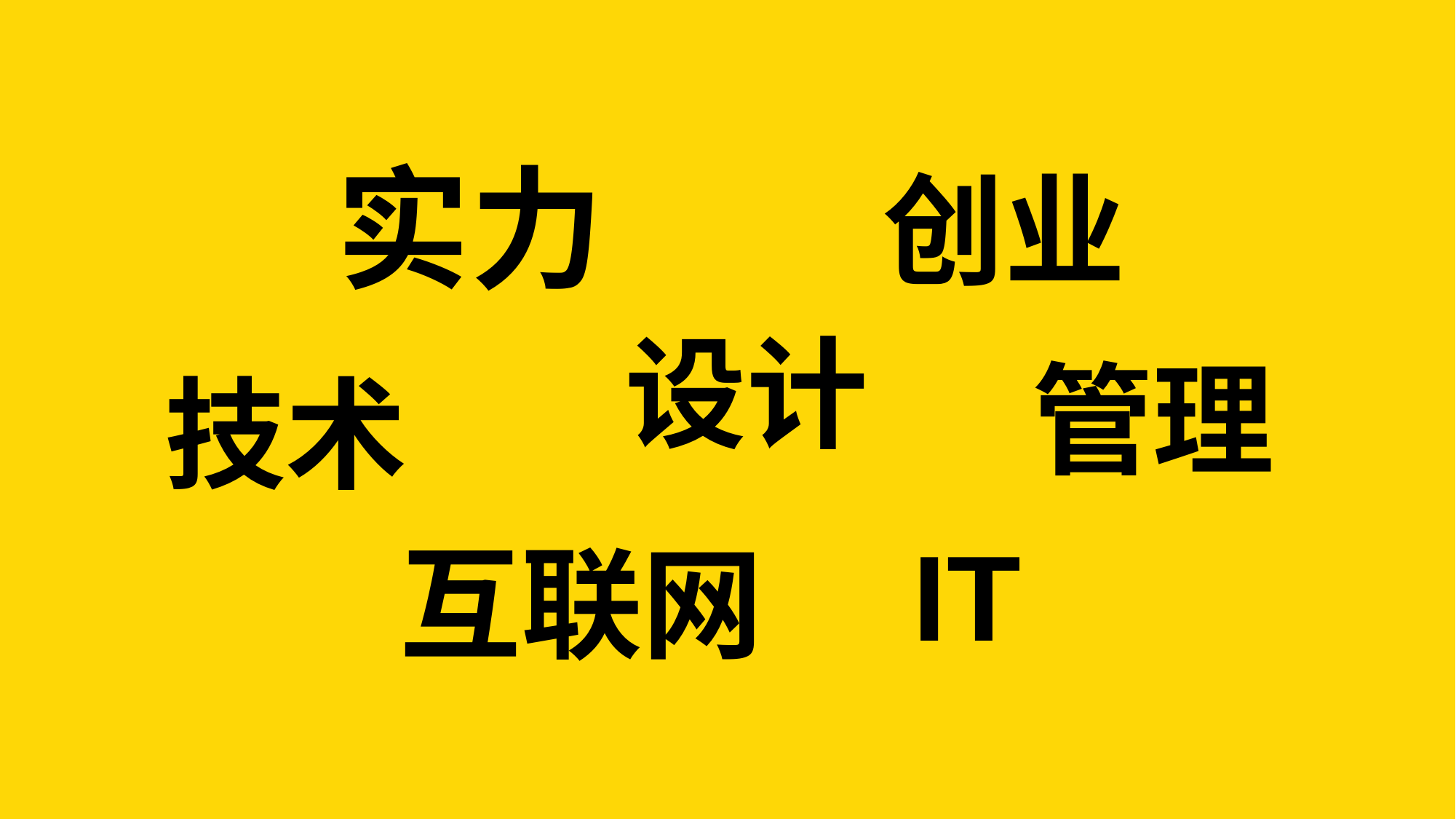

实力
创业
设计
管理
技术
IT
互联网